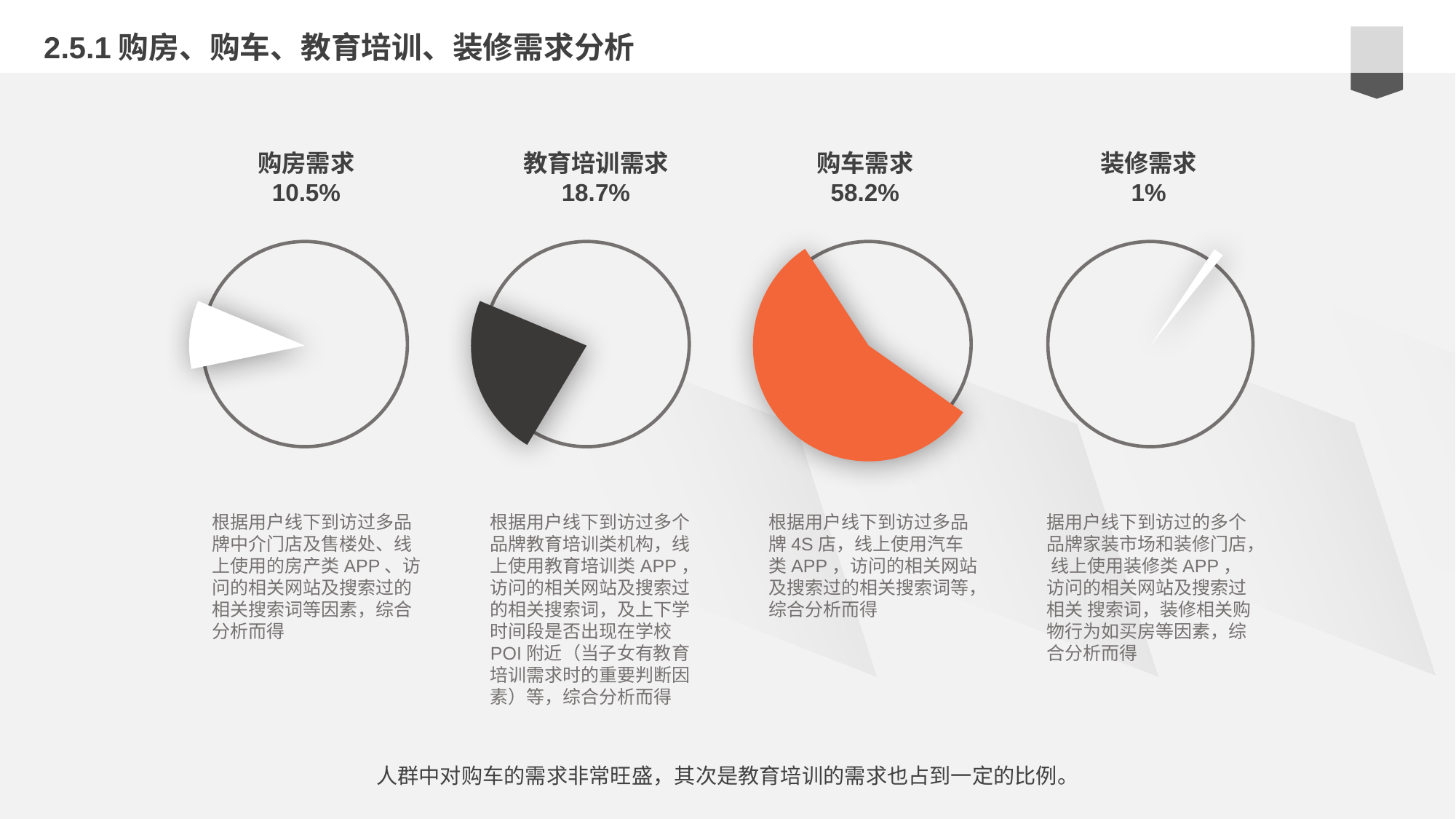

2.5.1购房、购车、教育培训、装修需求分析
46

购房需求
10.5%
教育培训需求
18.7%
购车需求
58.2%
装修需求
1%
e7d195523061f1c0b9c437df2358c0cda14f5041a22fabbfBE2BE37675DC7AB669ED1A17F222BC996230C869F9A73B775AB9A6F73BCC744AF1BB55A31F7D215610F6B48D481C98CFAE215B20EECA2E6E0A7FA5F51308CB52DBDDBC704BB1B1B15B9E8404F8B10E983444B66EA388C6170E35B82D1C09D0AA1358145966557C00F2090DB9C29BE49B

根据用户线下到访过多品牌中介门店及售楼处、线上使用的房产类APP、访问的相关网站及搜索过的相关搜索词等因素，综合分析而得
根据用户线下到访过多个品牌教育培训类机构，线上使用教育培训类APP，访问的相关网站及搜索过的相关搜索词，及上下学时间段是否出现在学校POI附近（当子女有教育培训需求时的重要判断因素）等，综合分析而得
根据用户线下到访过多品牌4S店，线上使用汽车类APP，访问的相关网站及搜索过的相关搜索词等，综合分析而得
据用户线下到访过的多个品牌家装市场和装修门店， 线上使用装修类APP，访问的相关网站及搜索过相关 搜索词，装修相关购物行为如买房等因素，综合分析而得
人群中对购车的需求非常旺盛，其次是教育培训的需求也占到一定的比例。